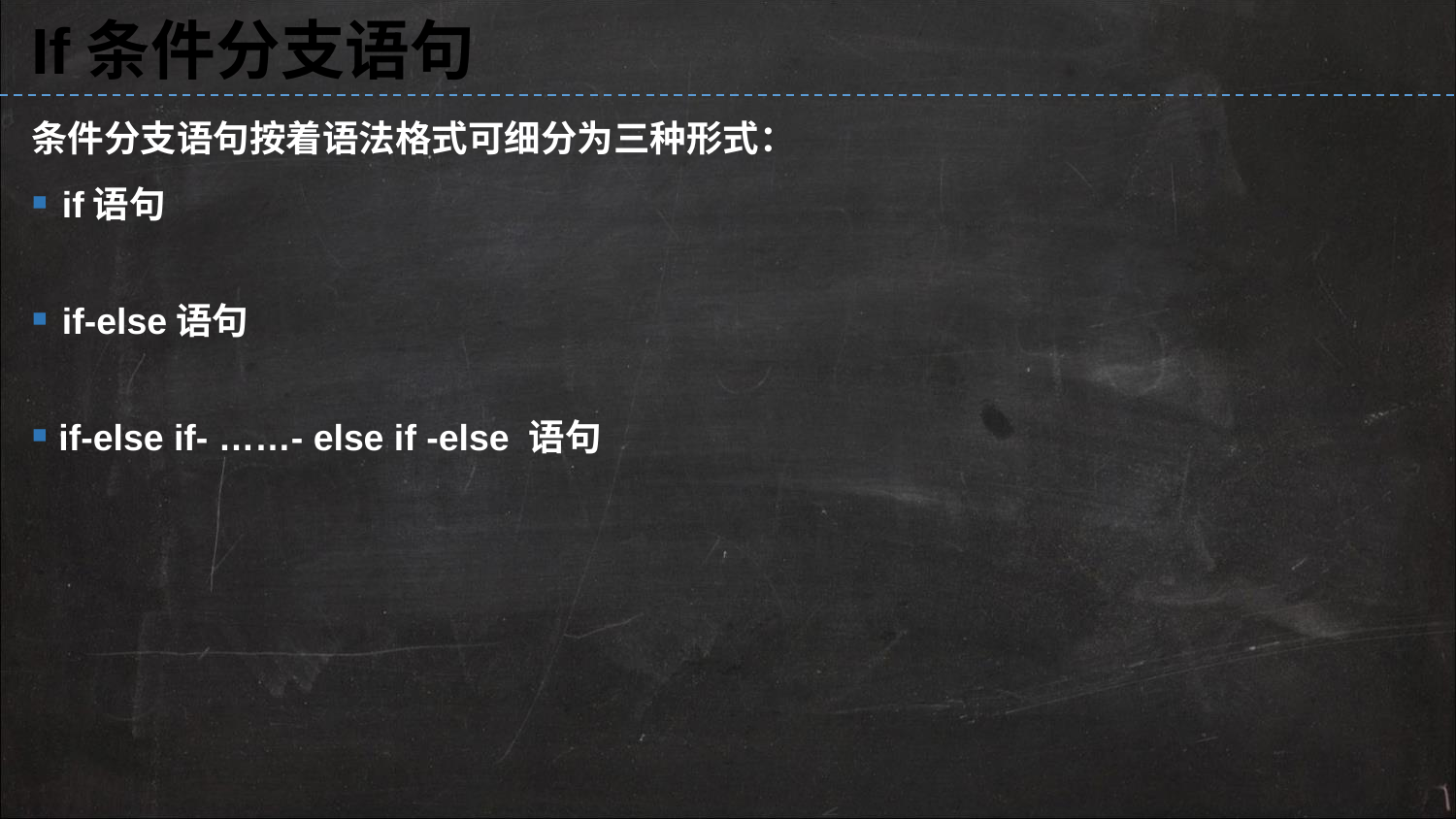

If条件分支语句
条件分支语句按着语法格式可细分为三种形式：
▪ if语句

▪ if-else语句

▪ if-else if- ……- else if -else 语句